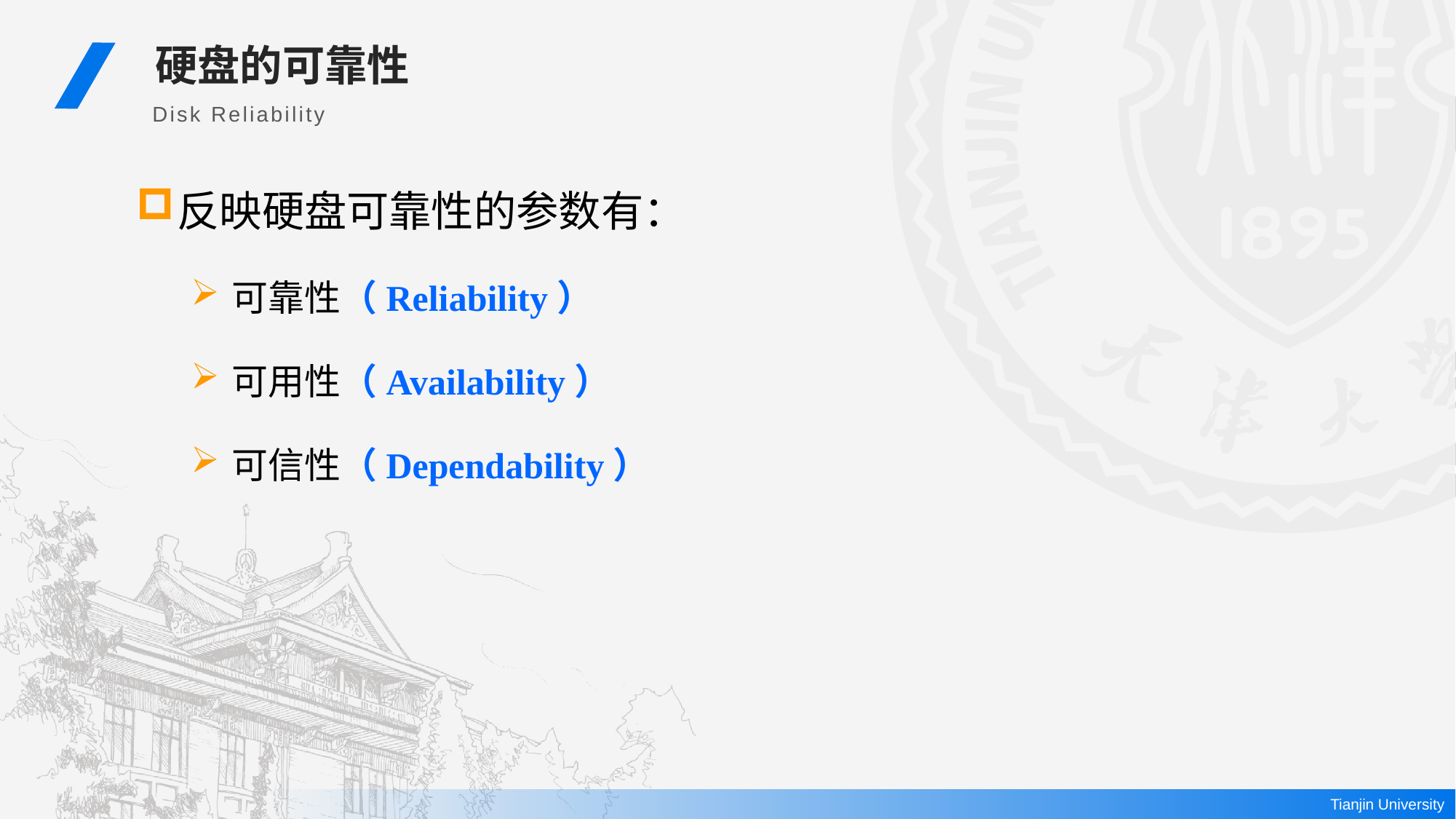

硬盘的可靠性
Disk Reliability
反映硬盘可靠性的参数有：
可靠性（Reliability）
可用性（Availability）
可信性（Dependability）